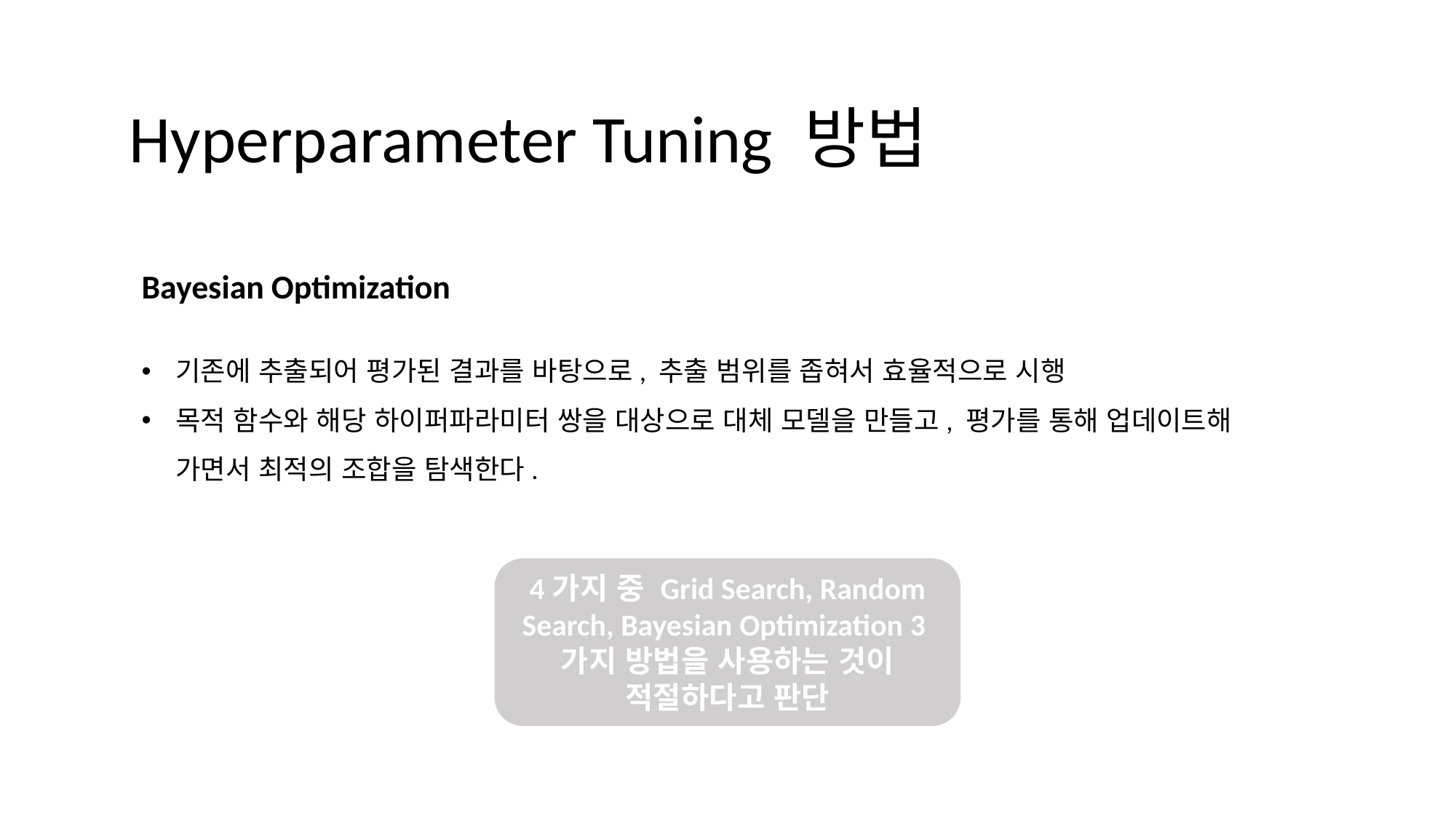

#
Hyperparameter Tuning 방법
Bayesian Optimization

기존에 추출되어 평가된 결과를 바탕으로, 추출 범위를 좁혀서 효율적으로 시행
목적 함수와 해당 하이퍼파라미터 쌍을 대상으로 대체 모델을 만들고, 평가를 통해 업데이트해 가면서 최적의 조합을 탐색한다.

4가지 중 Grid Search, Random Search, Bayesian Optimization 3가지 방법을 사용하는 것이 적절하다고 판단